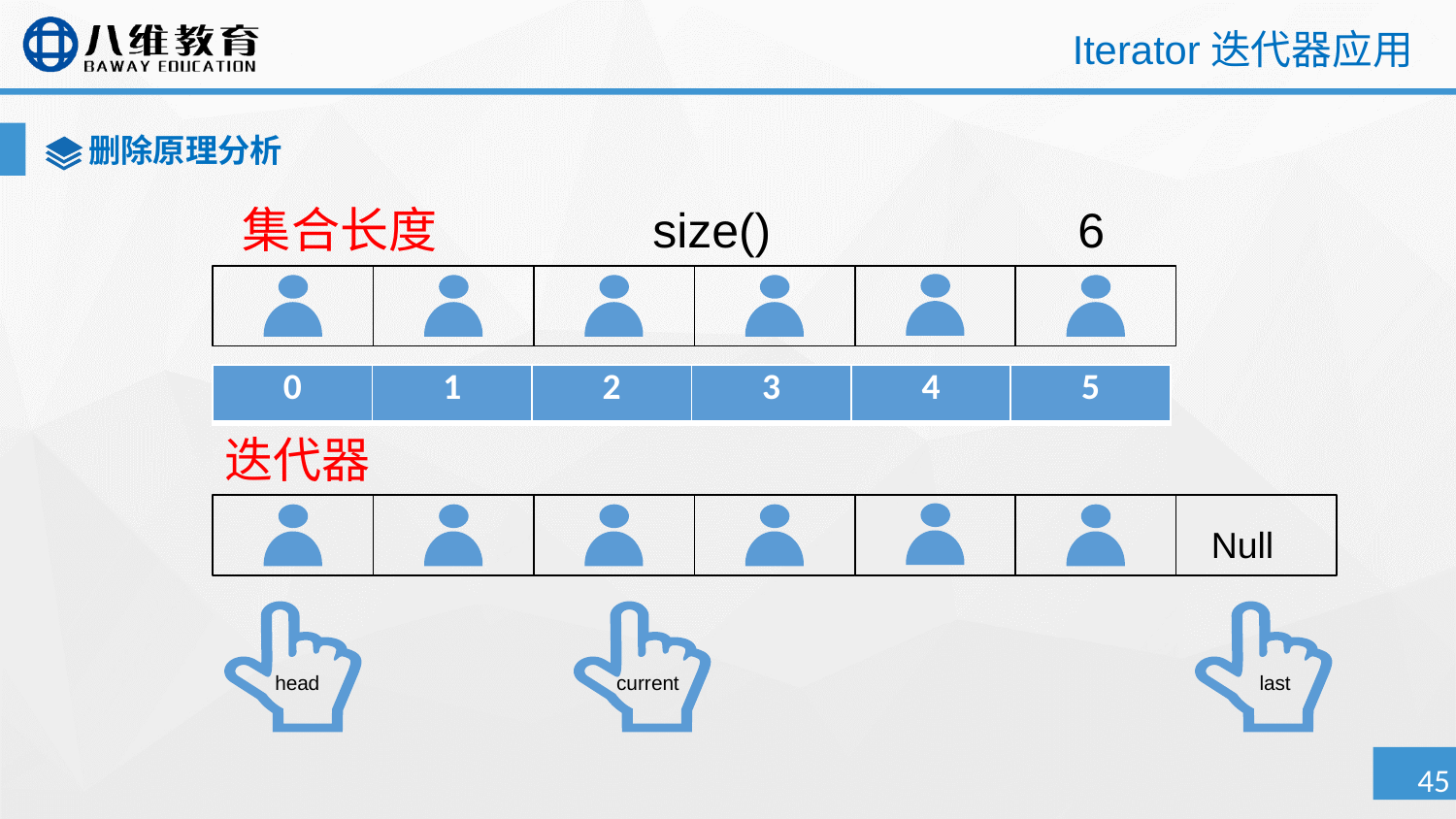

# Iterator迭代器应用
删除原理分析

集合长度
size()
6

| 0 | 1 | 2 | 3 | 4 | 5 |
| --- | --- | --- | --- | --- | --- |
迭代器

Null

head
current
last